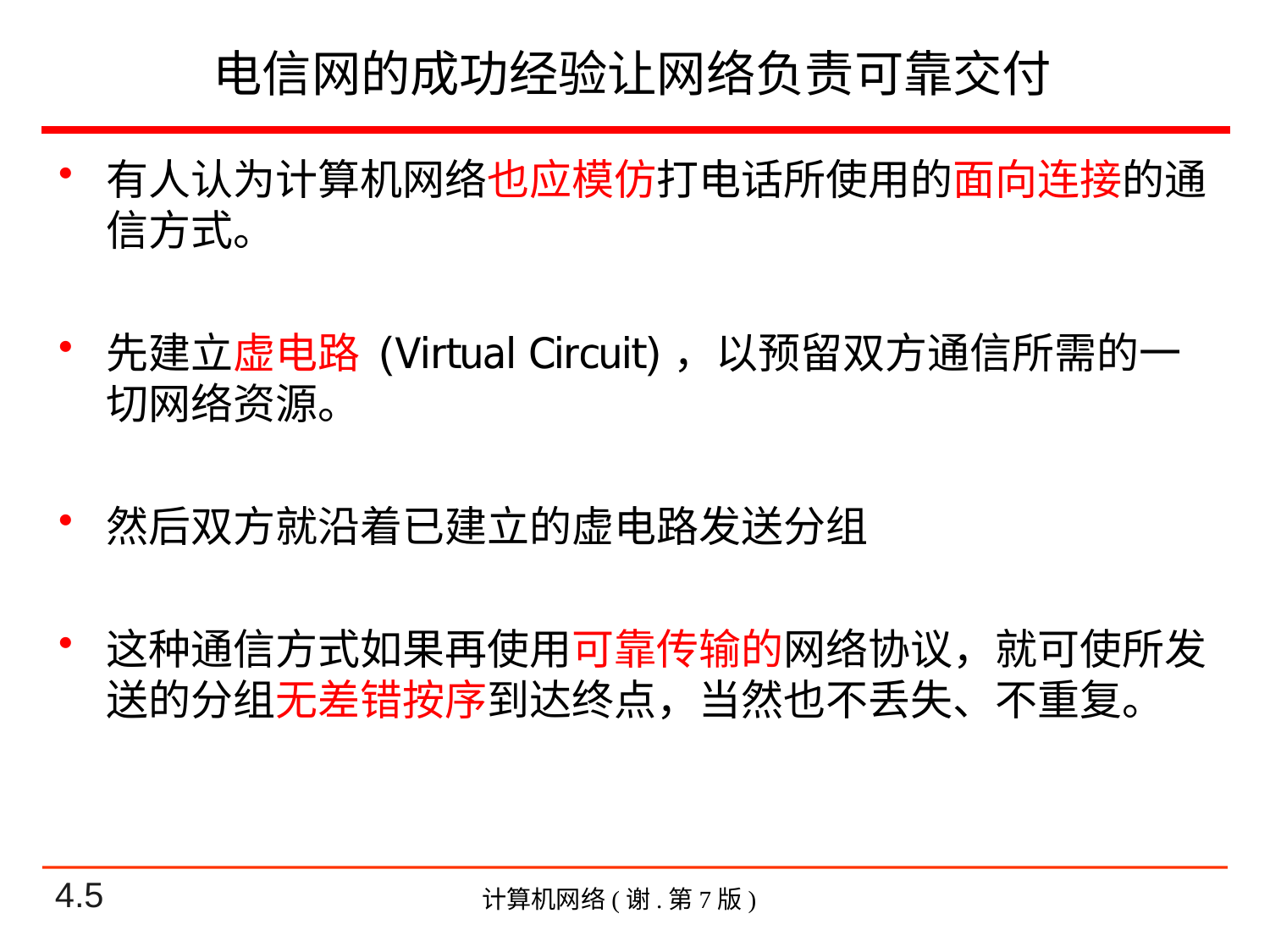

# 电信网的成功经验让网络负责可靠交付
有人认为计算机网络也应模仿打电话所使用的面向连接的通信方式。

先建立虚电路 (Virtual Circuit)，以预留双方通信所需的一切网络资源。

然后双方就沿着已建立的虚电路发送分组

这种通信方式如果再使用可靠传输的网络协议，就可使所发送的分组无差错按序到达终点，当然也不丢失、不重复。